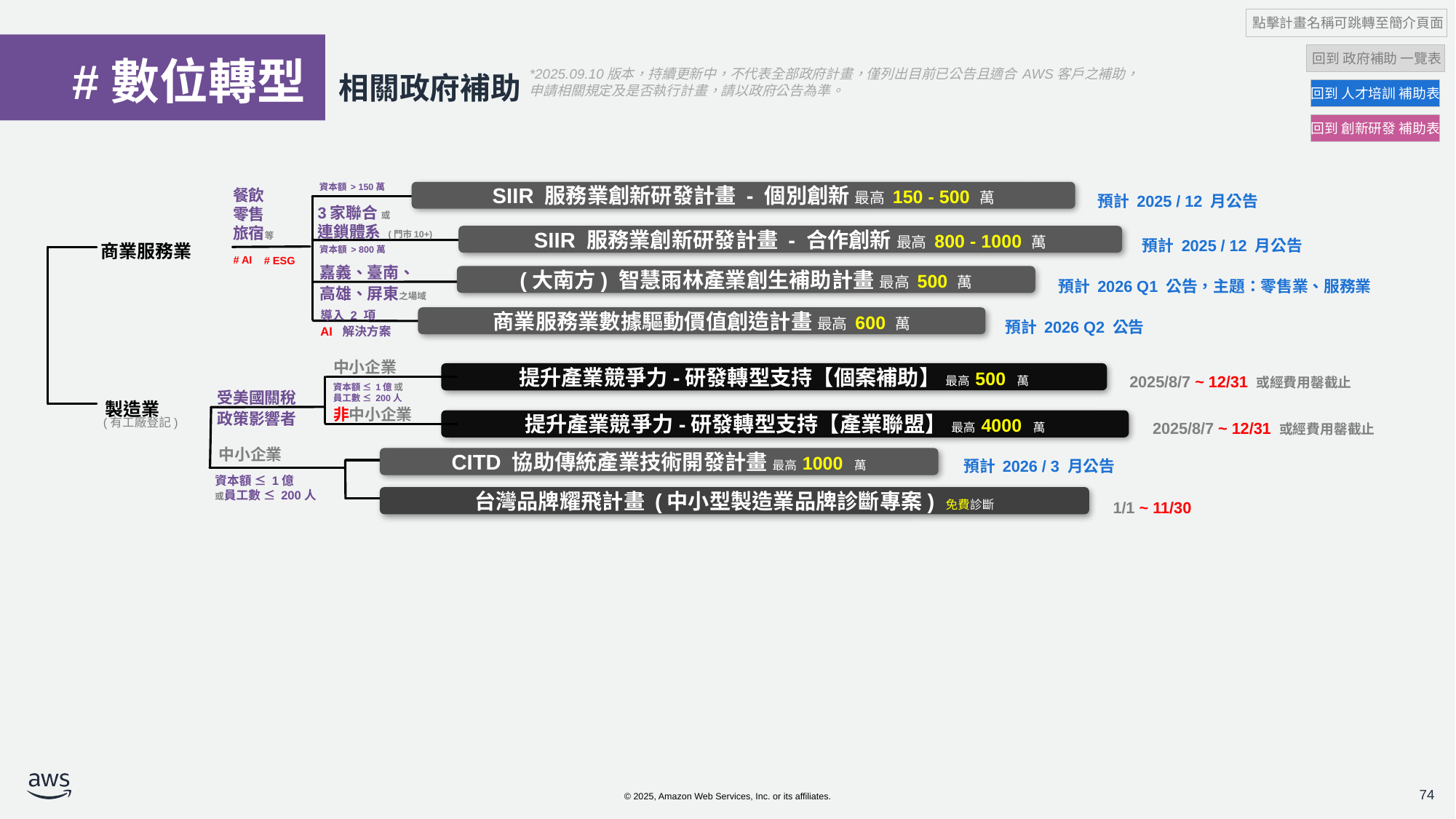

點擊計畫名稱可跳轉至簡介頁面

 回到 政府補助 一覽表
# #數位轉型   相關政府補助
*2025.09.10版本，持續更新中，不代表全部政府計畫，僅列出目前已公告且適合 AWS客戶之補助，申請相關規定及是否執行計畫，請以政府公告為準。
回到 人才培訓 補助表
回到 創新研發 補助表
資本額 > 150萬
餐飲
零售
旅宿等
SIIR 服務業創新研發計畫 - 個別創新 最高 150 - 500 萬
預計 2025 / 12 月公告
3家聯合 或
連鎖體系 (門市10+)
SIIR 服務業創新研發計畫 - 合作創新 最高 800 - 1000 萬
預計 2025 / 12 月公告
商業服務業
資本額 > 800萬
# AI
# ESG
嘉義、臺南、
高雄、屏東之場域
(大南方) 智慧雨林產業創生補助計畫 最高 500 萬
預計 2026 Q1 公告，主題：零售業、服務業
導入 2 項
AI  解決方案
商業服務業數據驅動價值創造計畫 最高 600 萬
預計 2026 Q2 公告
中小企業
提升產業競爭力-研發轉型支持【個案補助】 最高 500 萬
2025/8/7 ~ 12/31 或經費用罄截止
資本額 ≤ 1億 或
員工數 ≤ 200人
受美國關稅
政策影響者
製造業
非中小企業
(有工廠登記)
提升產業競爭力-研發轉型支持【產業聯盟】 最高 4000 萬
2025/8/7 ~ 12/31 或經費用罄截止
中小企業
CITD 協助傳統產業技術開發計畫 最高 1000 萬

預計 2026 / 3 月公告
資本額 ≤ 1億
或員工數 ≤ 200人
台灣品牌耀飛計畫 (中小型製造業品牌診斷專案) 免費診斷
1/1 ~ 11/30
74